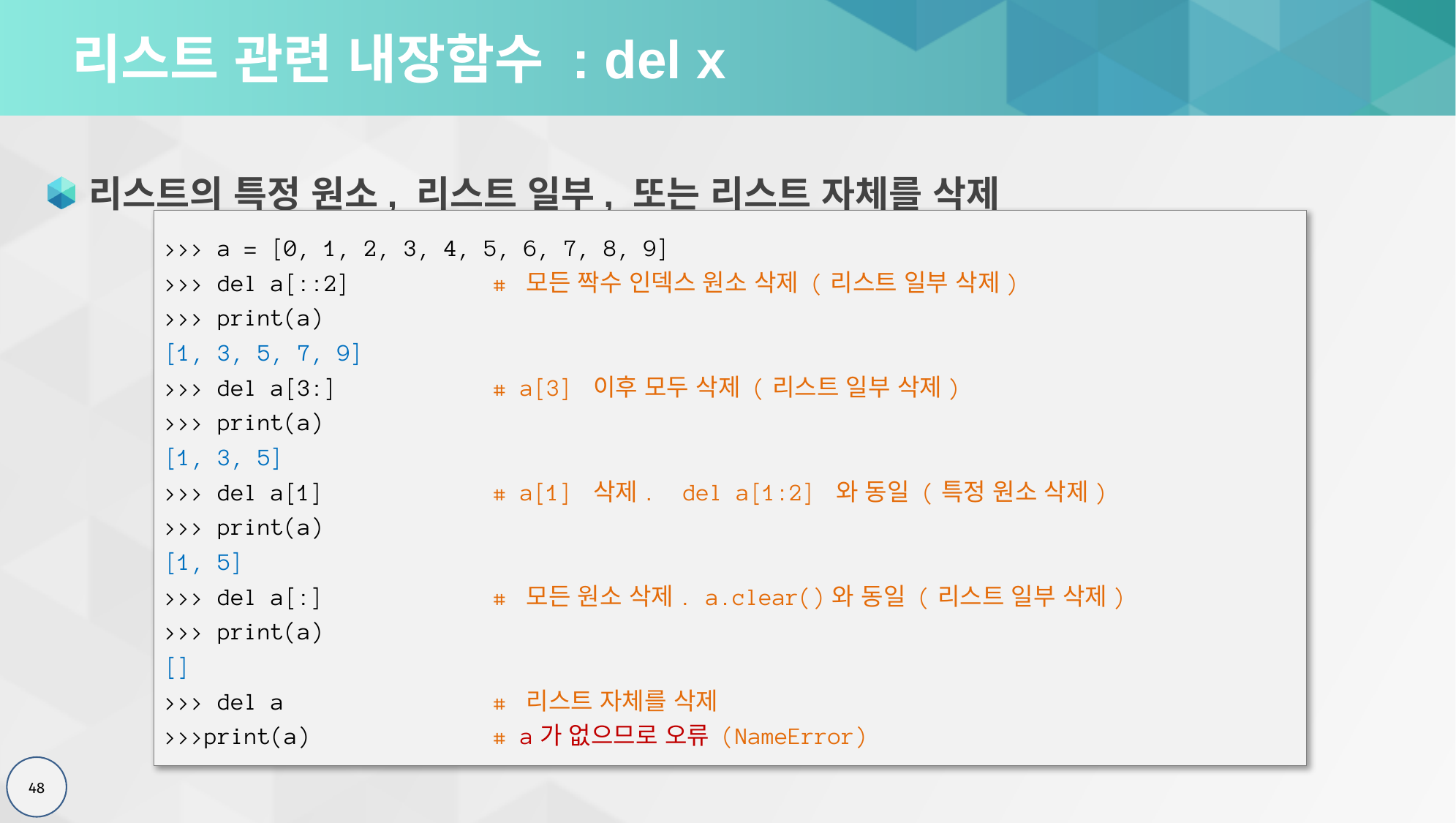

# 리스트 관련 내장함수 : del x
리스트의 특정 원소, 리스트 일부, 또는 리스트 자체를 삭제
>>> a = [0, 1, 2, 3, 4, 5, 6, 7, 8, 9]
>>> del a[::2]  		# 모든 짝수 인덱스 원소 삭제 (리스트 일부 삭제)
>>> print(a)
[1, 3, 5, 7, 9]
>>> del a[3:]   		# a[3] 이후 모두 삭제 (리스트 일부 삭제)
>>> print(a)
[1, 3, 5]
>>> del a[1]    		# a[1] 삭제.  del a[1:2] 와 동일 (특정 원소 삭제)
>>> print(a)
[1, 5]
>>> del a[:]  		# 모든 원소 삭제. a.clear()와 동일 (리스트 일부 삭제)
>>> print(a)
[]
>>> del a   		# 리스트 자체를 삭제
>>>print(a) 		# a가 없으므로 오류 (NameError)